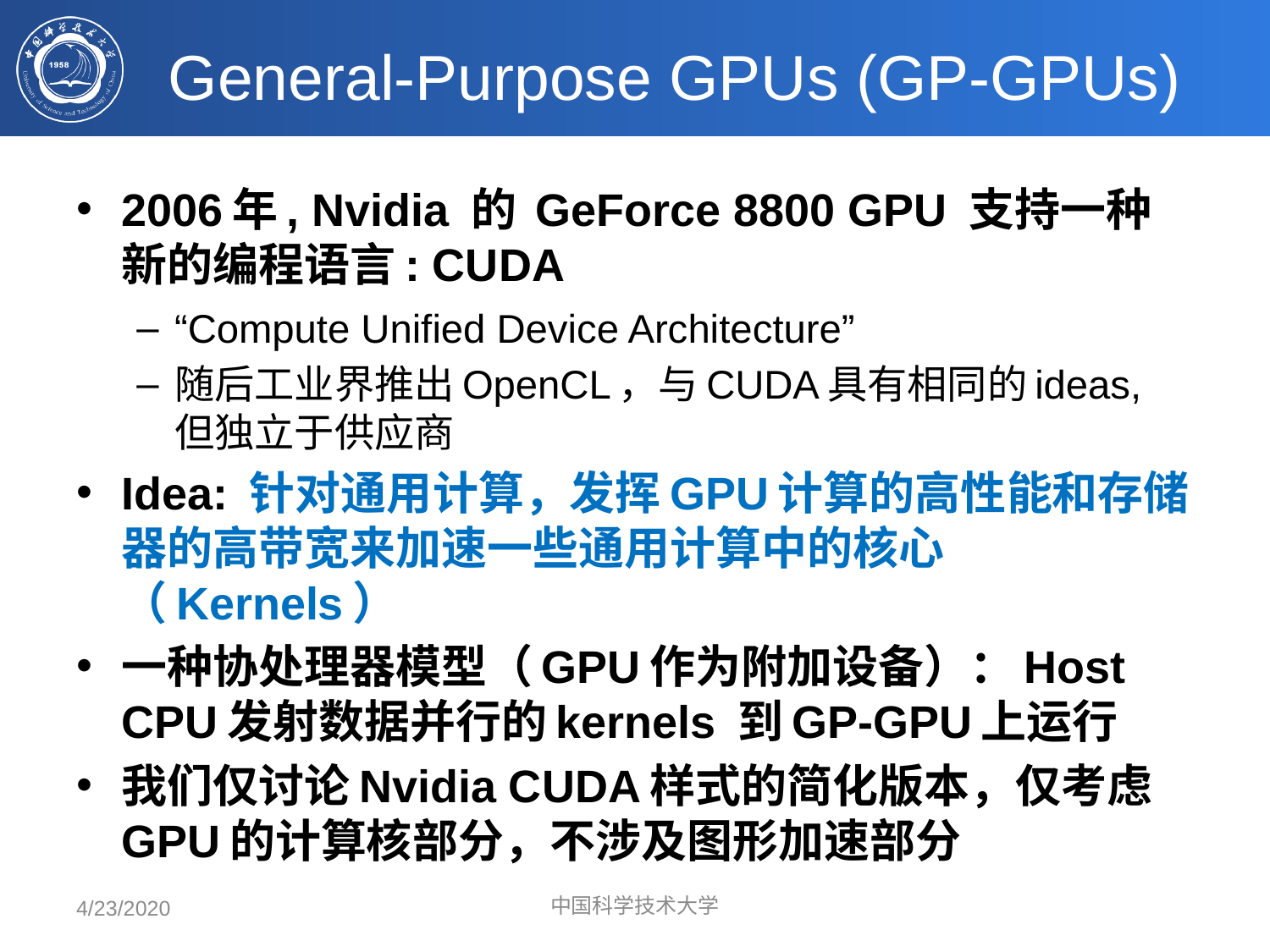

# General-Purpose GPUs (GP-GPUs)
2006年, Nvidia 的 GeForce 8800 GPU 支持一种新的编程语言: CUDA
“Compute Unified Device Architecture”
随后工业界推出OpenCL，与CUDA具有相同的ideas, 但独立于供应商
Idea: 针对通用计算，发挥GPU计算的高性能和存储器的高带宽来加速一些通用计算中的核心（Kernels）
一种协处理器模型（GPU作为附加设备）：Host CPU发射数据并行的kernels 到GP-GPU上运行
我们仅讨论Nvidia CUDA样式的简化版本，仅考虑GPU的计算核部分，不涉及图形加速部分
4/23/2020
中国科学技术大学